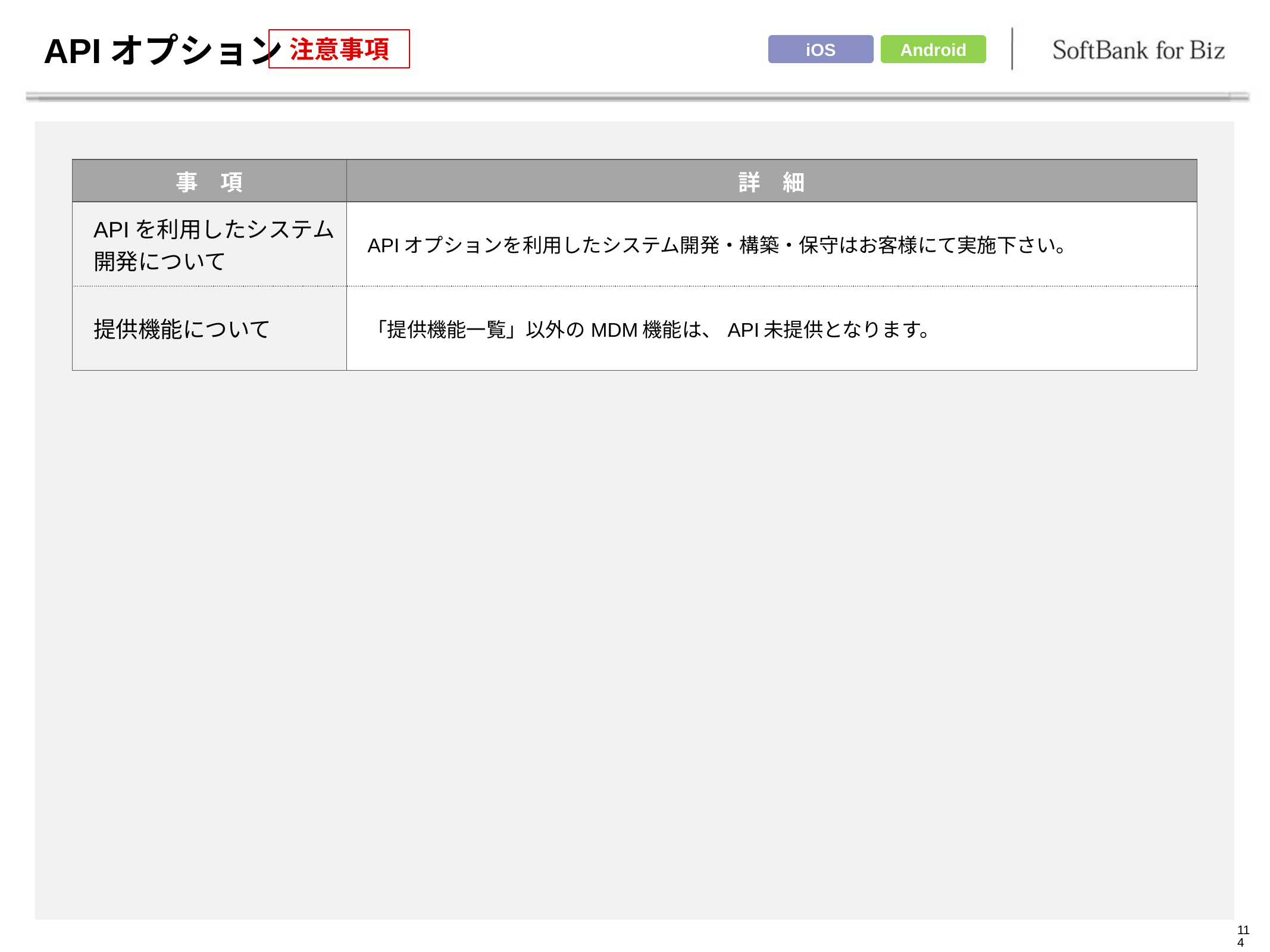

# APIオプション
注意事項
iOS
Android
| 事　項 | 詳　細 |
| --- | --- |
| APIを利用したシステム 開発について | APIオプションを利用したシステム開発・構築・保守はお客様にて実施下さい。 |
| 提供機能について | 「提供機能一覧」以外のMDM機能は、API未提供となります。 |
114